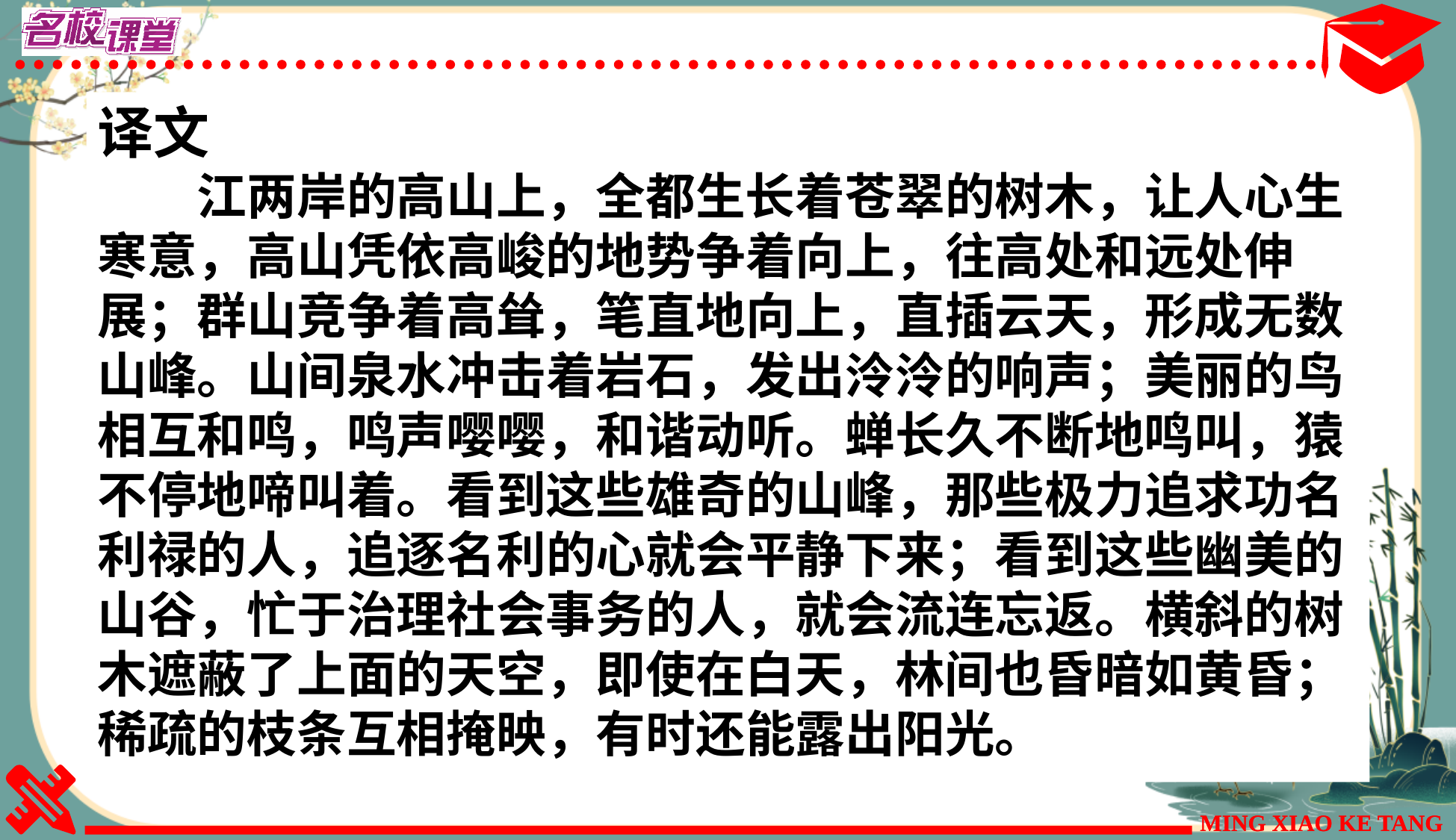

译文
　　江两岸的高山上，全都生长着苍翠的树木，让人心生寒意，高山凭依高峻的地势争着向上，往高处和远处伸展；群山竞争着高耸，笔直地向上，直插云天，形成无数山峰。山间泉水冲击着岩石，发出泠泠的响声；美丽的鸟相互和鸣，鸣声嘤嘤，和谐动听。蝉长久不断地鸣叫，猿不停地啼叫着。看到这些雄奇的山峰，那些极力追求功名利禄的人，追逐名利的心就会平静下来；看到这些幽美的山谷，忙于治理社会事务的人，就会流连忘返。横斜的树木遮蔽了上面的天空，即使在白天，林间也昏暗如黄昏；稀疏的枝条互相掩映，有时还能露出阳光。